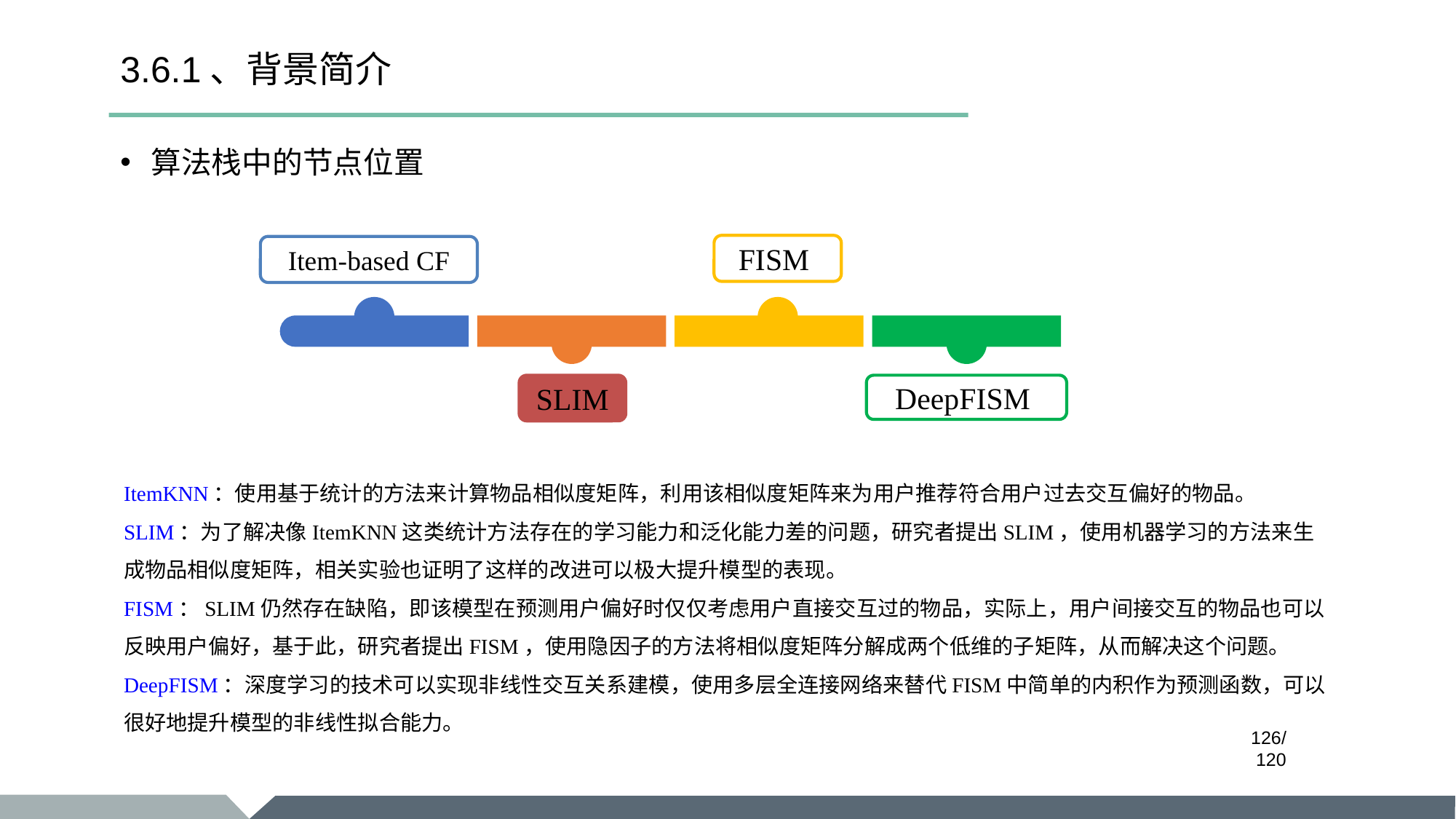

# 3.6.1、背景简介
算法栈中的节点位置

FISM

Item-based CF

SLIM

DeepFISM
ItemKNN：使用基于统计的方法来计算物品相似度矩阵，利用该相似度矩阵来为用户推荐符合用户过去交互偏好的物品。
SLIM：为了解决像ItemKNN这类统计方法存在的学习能力和泛化能力差的问题，研究者提出SLIM，使用机器学习的方法来生成物品相似度矩阵，相关实验也证明了这样的改进可以极大提升模型的表现。
FISM：SLIM仍然存在缺陷，即该模型在预测用户偏好时仅仅考虑用户直接交互过的物品，实际上，用户间接交互的物品也可以反映用户偏好，基于此，研究者提出FISM，使用隐因子的方法将相似度矩阵分解成两个低维的子矩阵，从而解决这个问题。
DeepFISM：深度学习的技术可以实现非线性交互关系建模，使用多层全连接网络来替代FISM中简单的内积作为预测函数，可以很好地提升模型的非线性拟合能力。
126/120